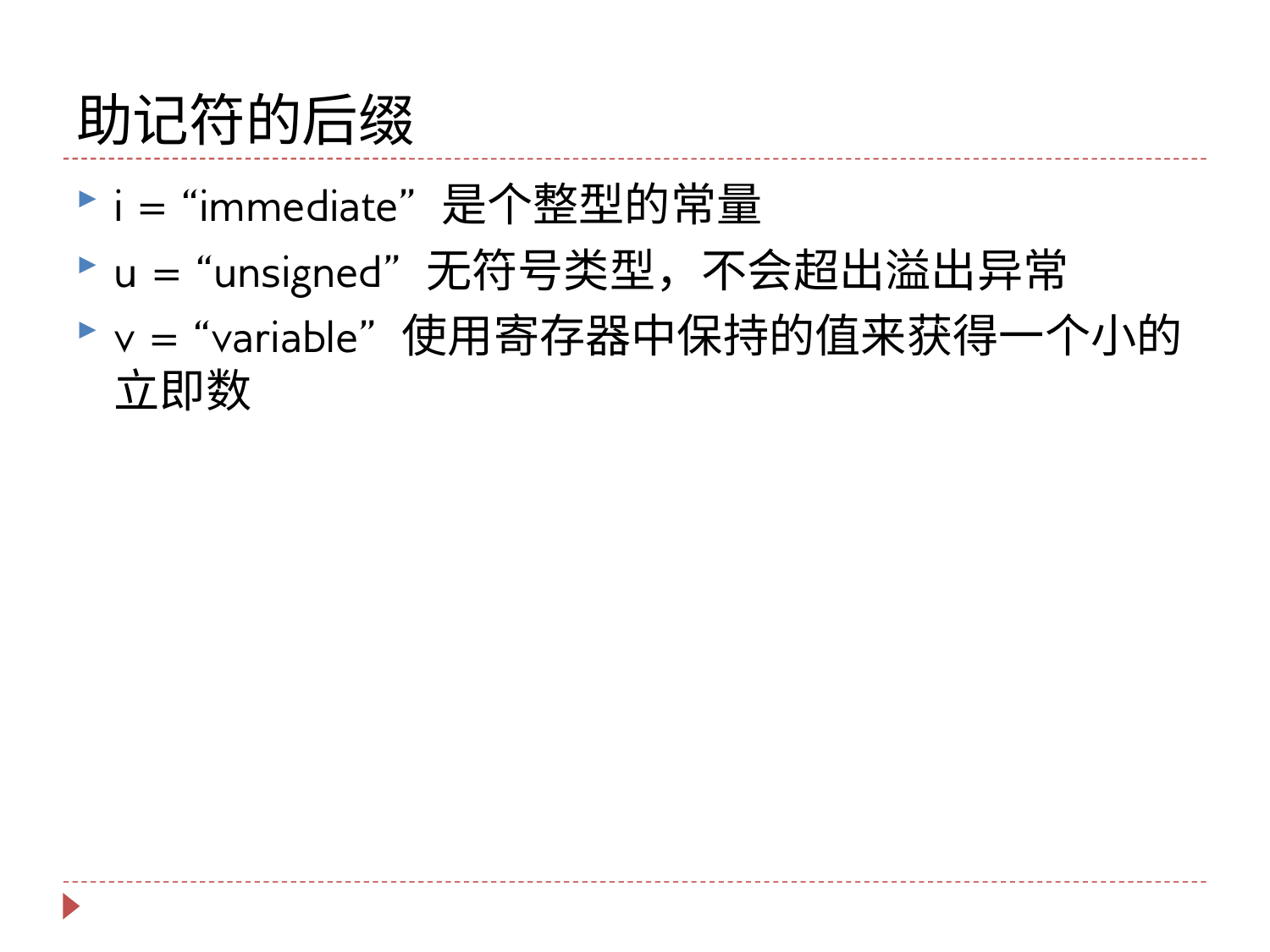

# 助记符的后缀
i = “immediate” 是个整型的常量
u = “unsigned” 无符号类型，不会超出溢出异常
v = “variable” 使用寄存器中保持的值来获得一个小的立即数